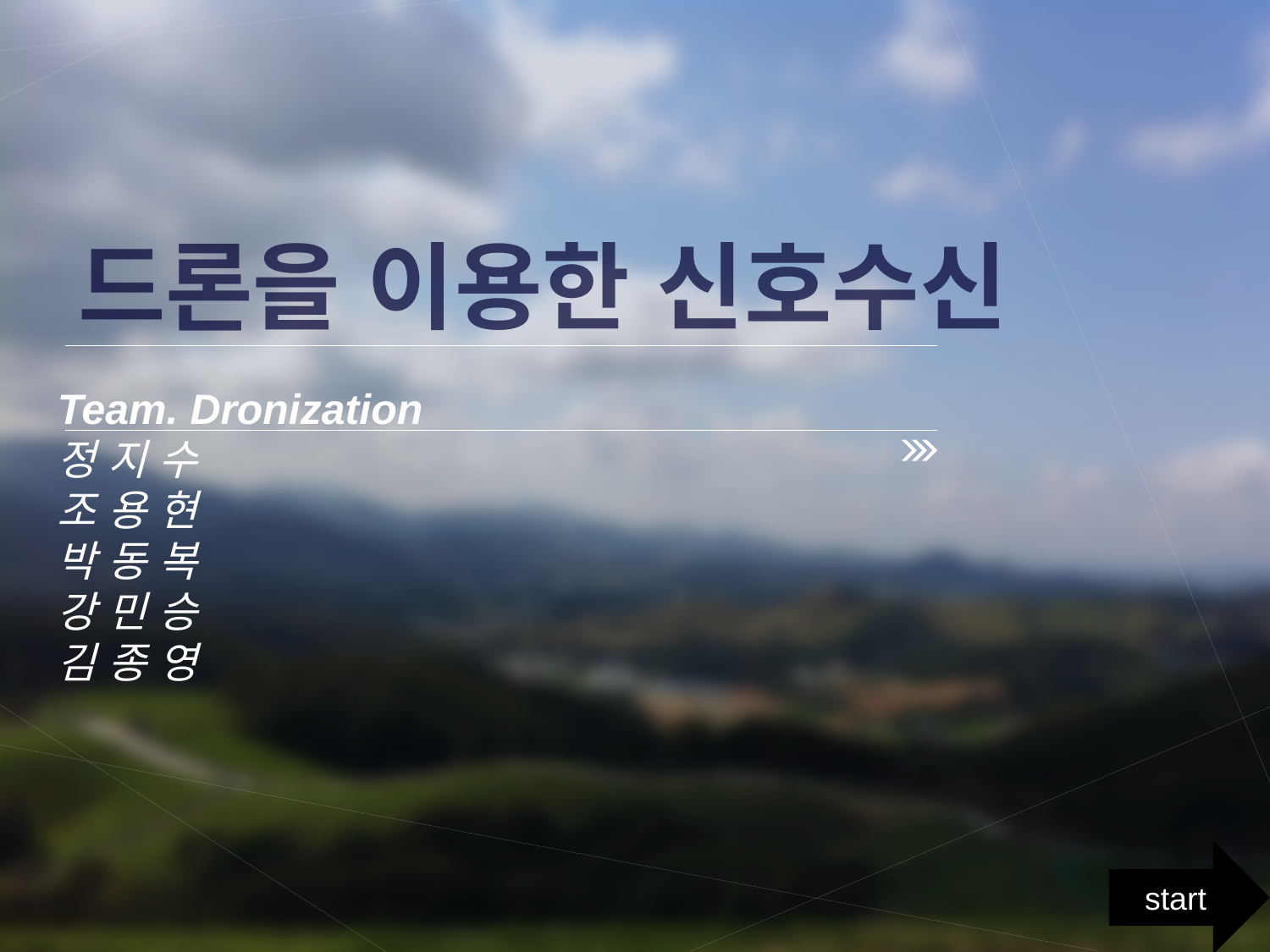

드론을 이용한 신호수신
Team. Dronization
정 지 수
조 용 현
박 동 복
강 민 승
김 종 영
start